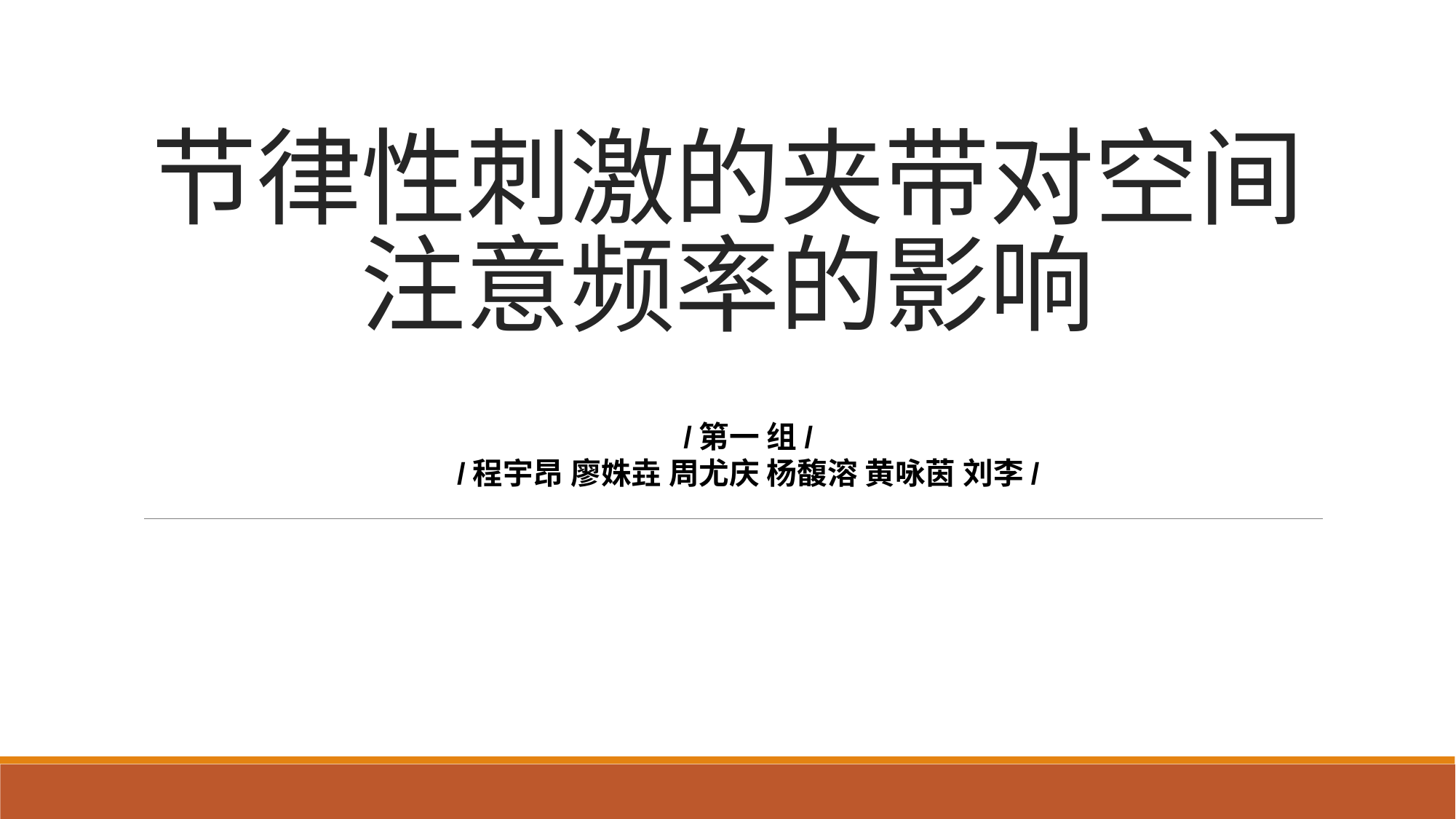

# 节律性刺激的夹带对空间注意频率的影响
/第一 组/
/程宇昂 廖姝垚 周尤庆 杨馥溶 黄咏茵 刘李/